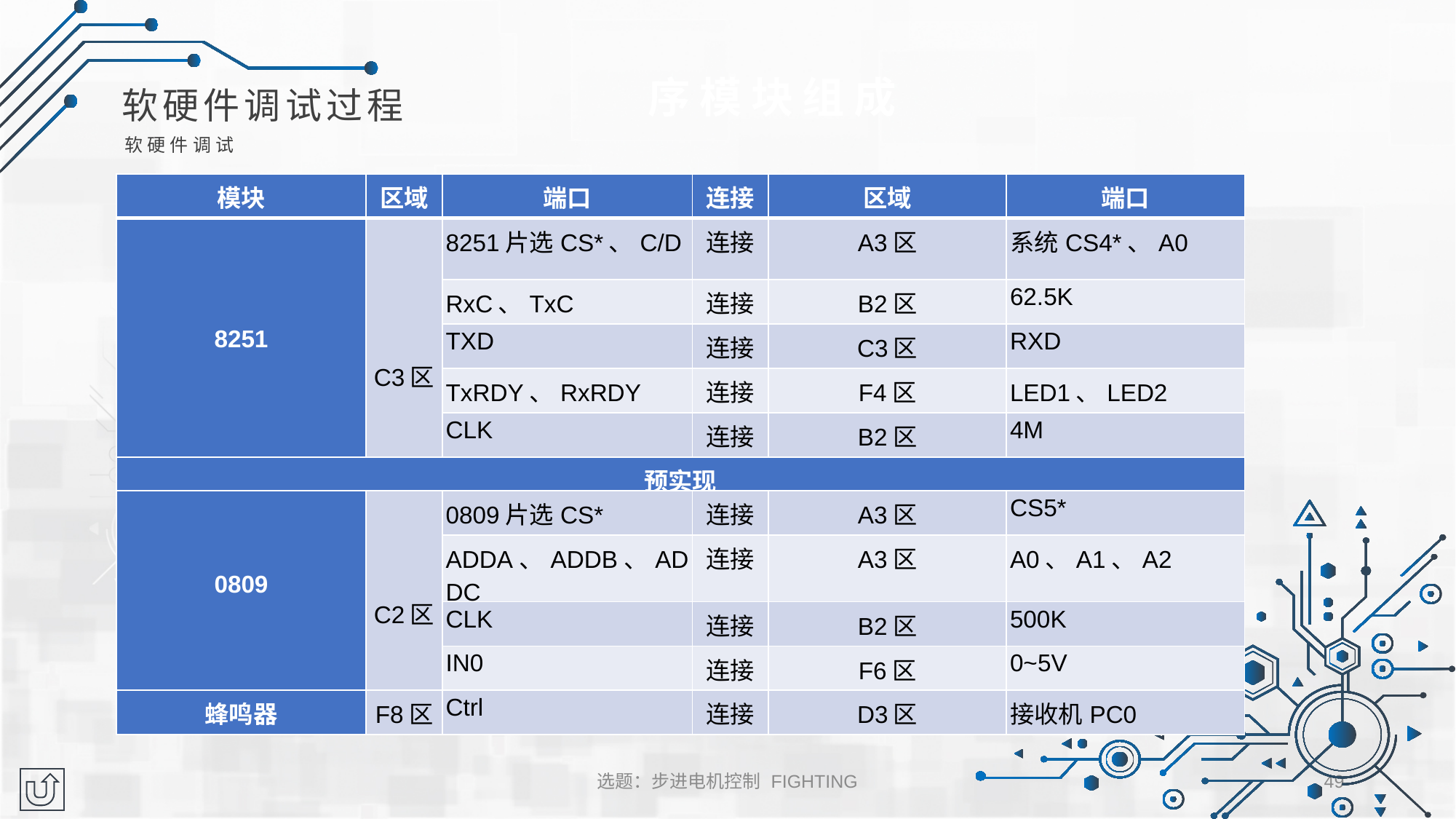

序模块组成
软硬件调试过程
软硬件调试
| 模块 | 区域 | 端口 | 连接 | 区域 | 端口 |
| --- | --- | --- | --- | --- | --- |
| 8251 | C3区 | 8251片选CS\*、C/D | 连接 | A3区 | 系统CS4\*、A0 |
|  |  | RxC、TxC | 连接 | B2区 | 62.5K |
|  |  | TXD | 连接 | C3区 | RXD |
|  |  | TxRDY、RxRDY | 连接 | F4区 | LED1、LED2 |
|  |  | CLK | 连接 | B2区 | 4M |
| 预实现 |  |  |  |  |  |
| 0809 | C2区 | 0809片选CS\* | 连接 | A3区 | CS5\* |
|  |  | ADDA、ADDB、ADDC | 连接 | A3区 | A0、A1、A2 |
|  |  | CLK | 连接 | B2区 | 500K |
|  |  | IN0 | 连接 | F6区 | 0~5V |
| 蜂鸣器 | F8区 | Ctrl | 连接 | D3区 | 接收机PC0 |

选题：步进电机控制 FIGHTING
49